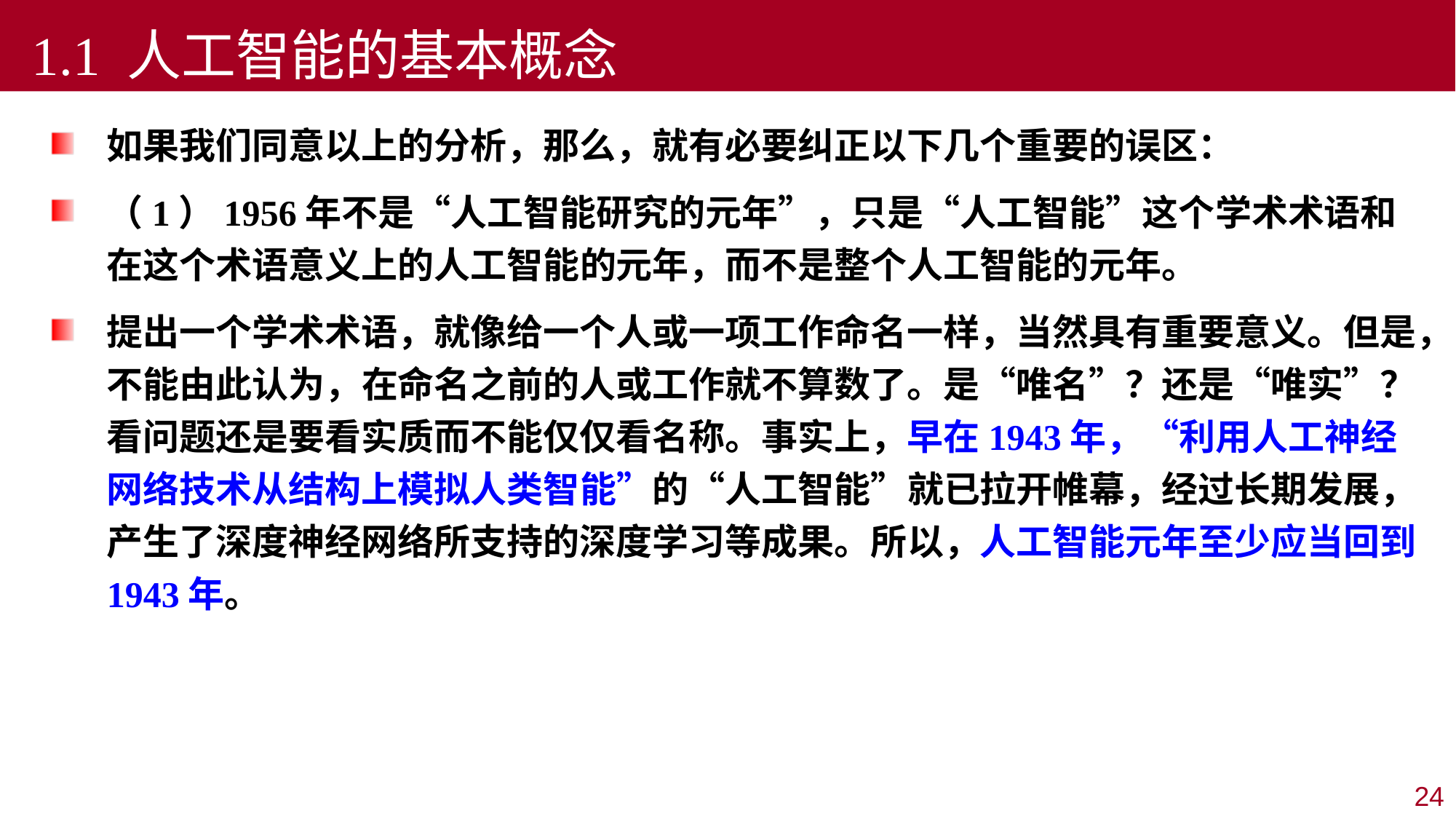

1.1 人工智能的基本概念
如果我们同意以上的分析，那么，就有必要纠正以下几个重要的误区：
（1）1956年不是“人工智能研究的元年”，只是“人工智能”这个学术术语和在这个术语意义上的人工智能的元年，而不是整个人工智能的元年。
提出一个学术术语，就像给一个人或一项工作命名一样，当然具有重要意义。但是，不能由此认为，在命名之前的人或工作就不算数了。是“唯名”？还是“唯实”？看问题还是要看实质而不能仅仅看名称。事实上，早在1943年，“利用人工神经网络技术从结构上模拟人类智能”的“人工智能”就已拉开帷幕，经过长期发展，产生了深度神经网络所支持的深度学习等成果。所以，人工智能元年至少应当回到1943年。

24